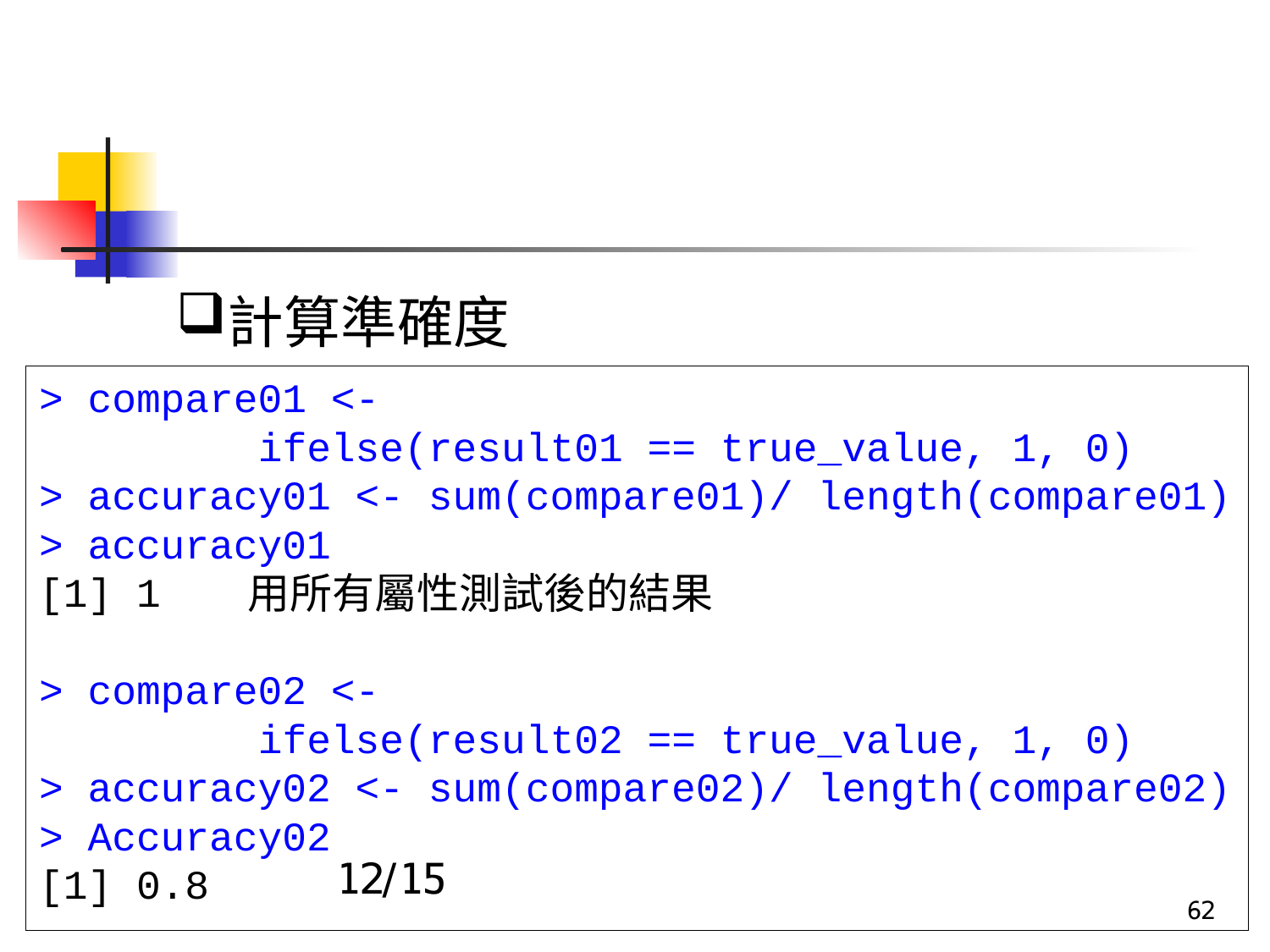

#
計算準確度
> compare01 <-
         ifelse(result01 == true_value, 1, 0)
> accuracy01 <- sum(compare01)/ length(compare01)
> accuracy01
[1] 1

> compare02 <-
         ifelse(result02 == true_value, 1, 0)
> accuracy02 <- sum(compare02)/ length(compare02)
> Accuracy02
[1] 0.8

用所有屬性測試後的結果
12/15
62